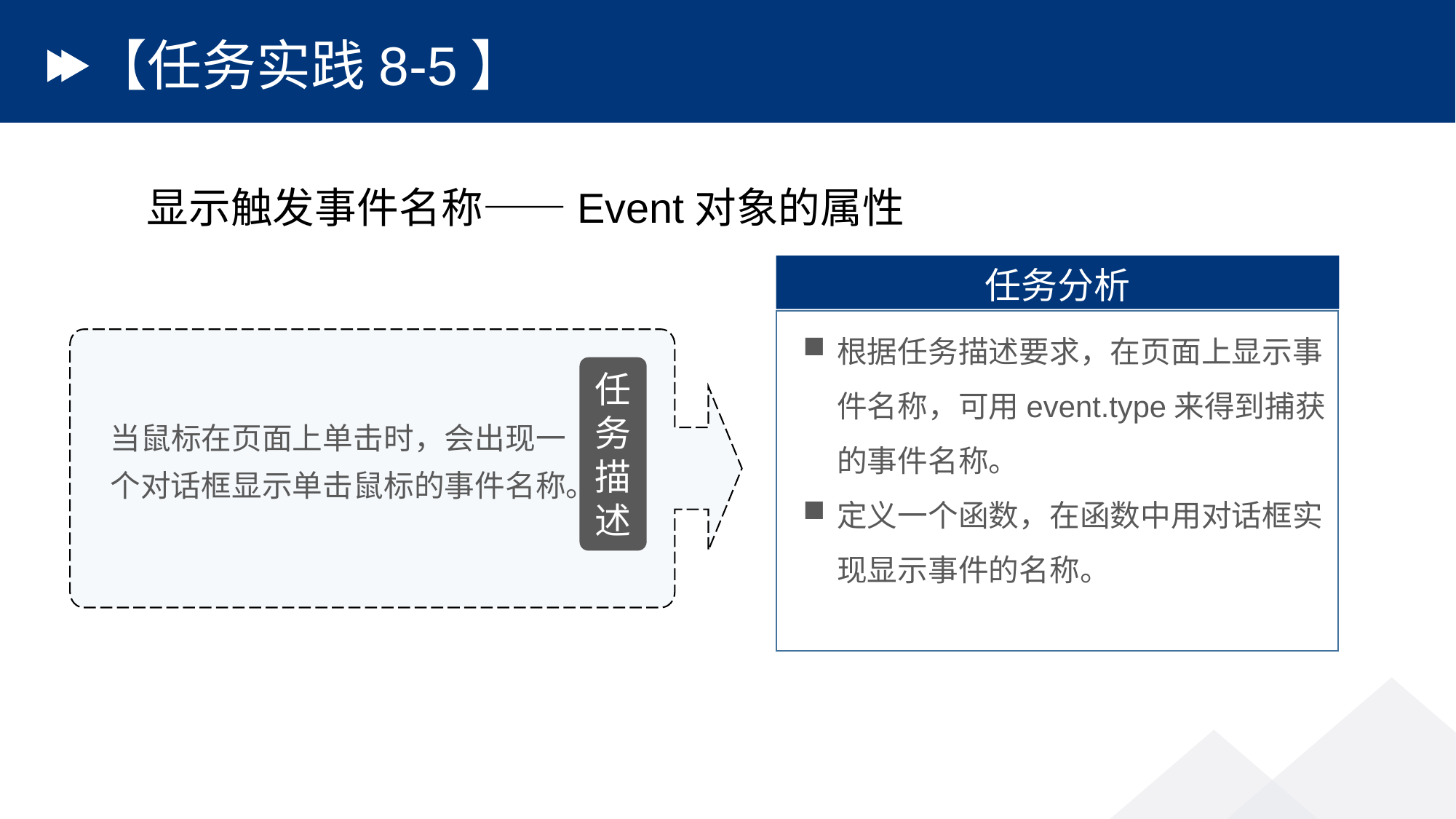

# 【任务实践8-5】
显示触发事件名称——Event对象的属性

任务分析
根据任务描述要求，在页面上显示事件名称，可用event.type来得到捕获的事件名称。
定义一个函数，在函数中用对话框实现显示事件的名称。

任务描述
当鼠标在页面上单击时，会出现一个对话框显示单击鼠标的事件名称。